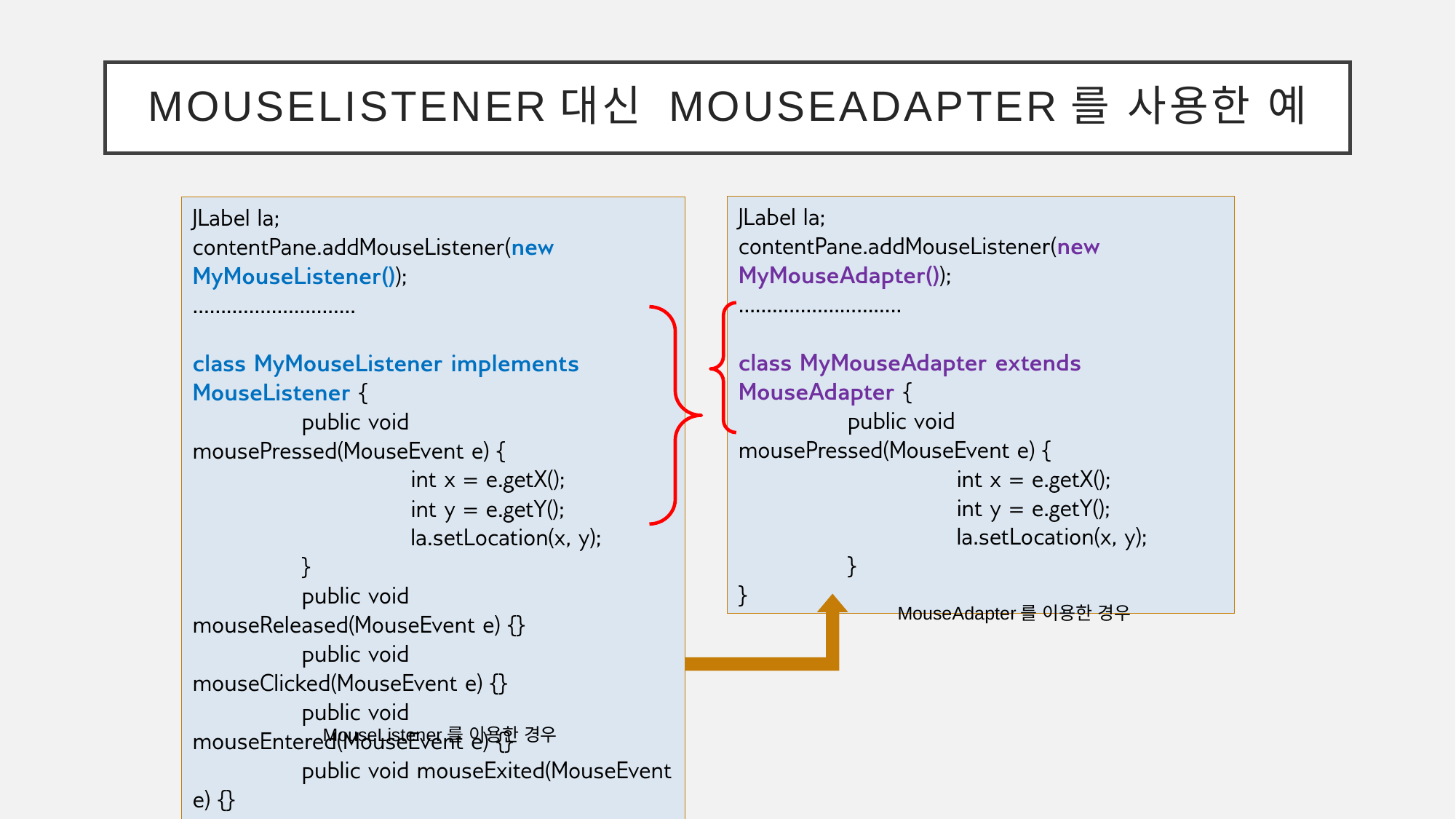

# MouseListener대신 MouseAdapter를 사용한 예
JLabel la;
contentPane.addMouseListener(new MyMouseAdapter());
………………………..

class MyMouseAdapter extends MouseAdapter {
	public void mousePressed(MouseEvent e) {
		int x = e.getX();
		int y = e.getY();
		la.setLocation(x, y);
	}
}
JLabel la;
contentPane.addMouseListener(new MyMouseListener());
………………………..

class MyMouseListener implements MouseListener {
	public void mousePressed(MouseEvent e) {
		int x = e.getX();
		int y = e.getY();
		la.setLocation(x, y);
	}
	public void mouseReleased(MouseEvent e) {}
	public void mouseClicked(MouseEvent e) {}
	public void mouseEntered(MouseEvent e) {}
	public void mouseExited(MouseEvent e) {}
}

MouseAdapter를 이용한 경우
MouseListener를 이용한 경우